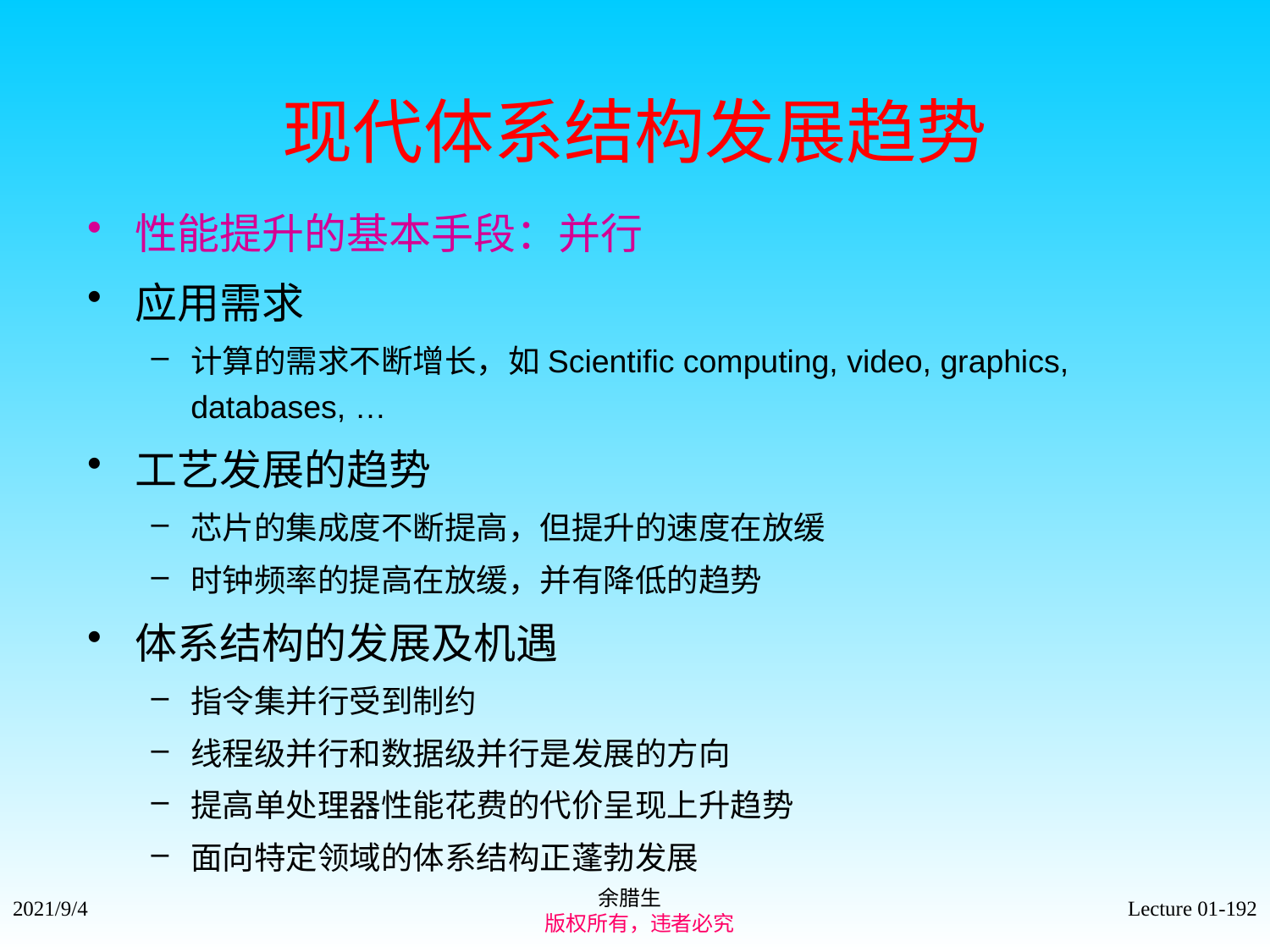

# 现代体系结构发展趋势
性能提升的基本手段：并行
应用需求
计算的需求不断增长，如Scientific computing, video, graphics, databases, …
工艺发展的趋势
芯片的集成度不断提高，但提升的速度在放缓
时钟频率的提高在放缓，并有降低的趋势
体系结构的发展及机遇
指令集并行受到制约
线程级并行和数据级并行是发展的方向
提高单处理器性能花费的代价呈现上升趋势
面向特定领域的体系结构正蓬勃发展

余腊生
 版权所有，违者必究
2021/9/4
Lecture 01-192